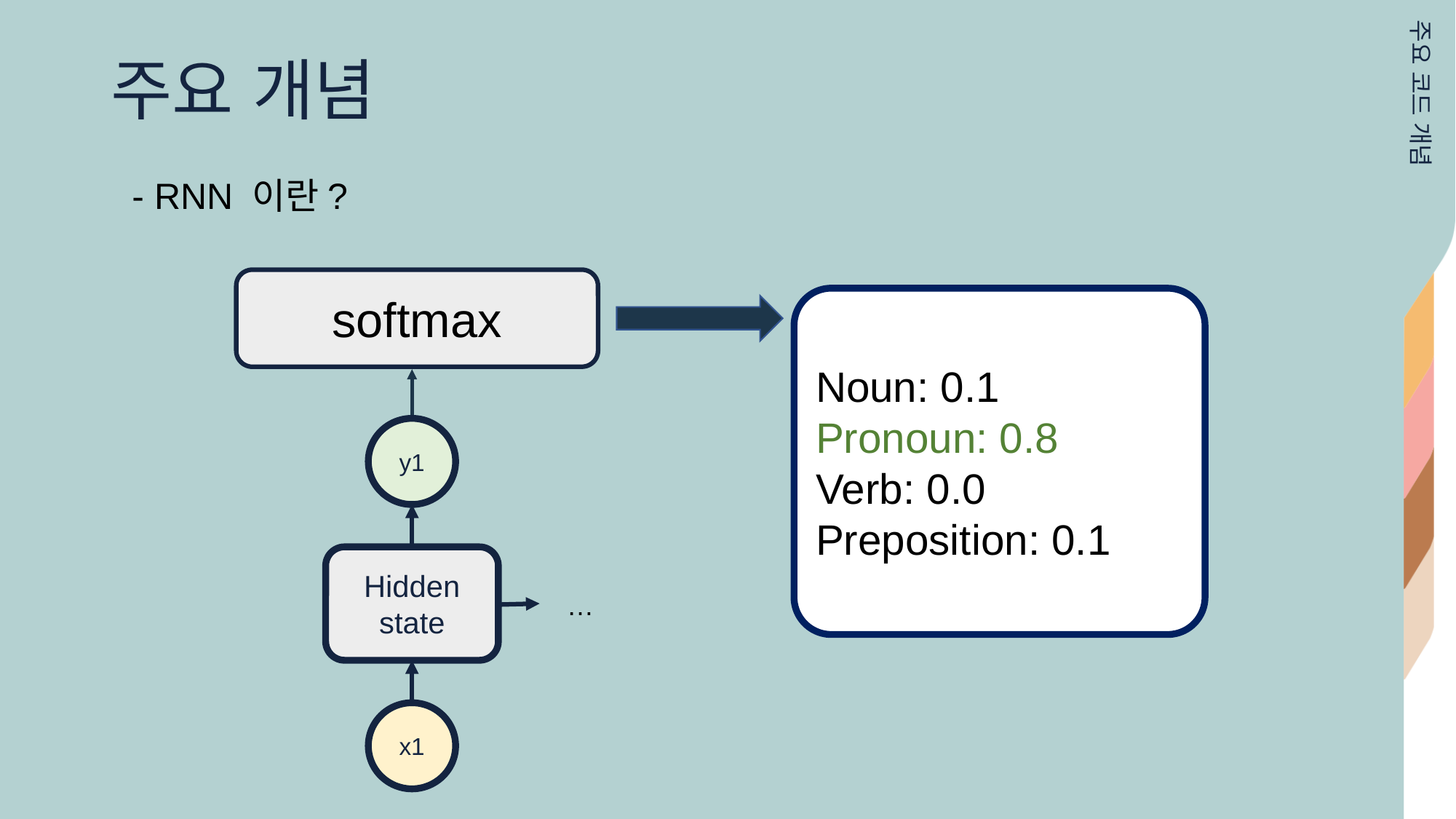

주요 개념
주요 코드 개념
- RNN 이란?
softmax
Noun: 0.1
Pronoun: 0.8
Verb: 0.0
Preposition: 0.1

y1
Hidden state
…
x1